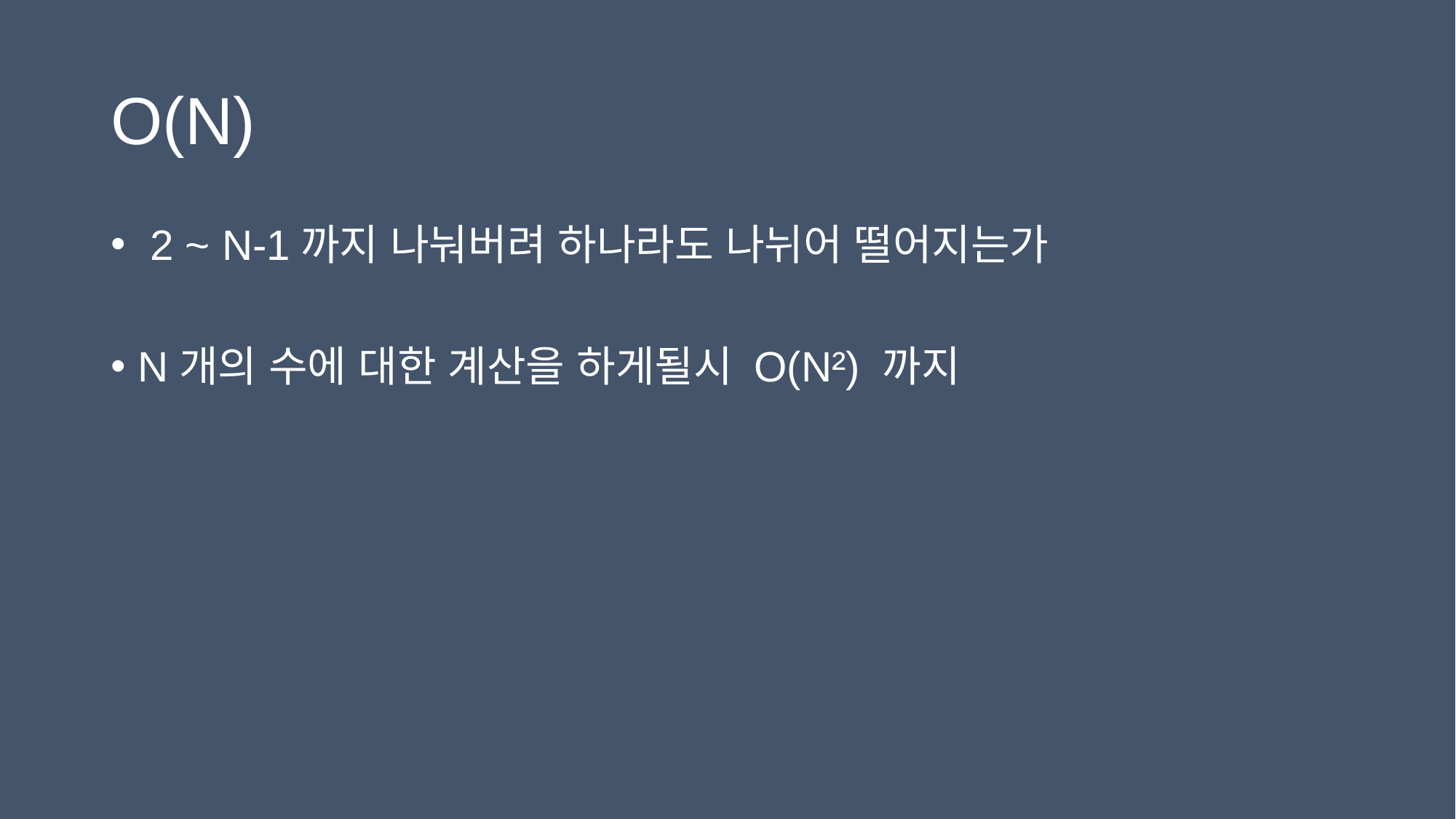

# O(N)
 2 ~ N-1까지 나눠버려 하나라도 나뉘어 떨어지는가

N개의 수에 대한 계산을 하게될시 O(N²) 까지